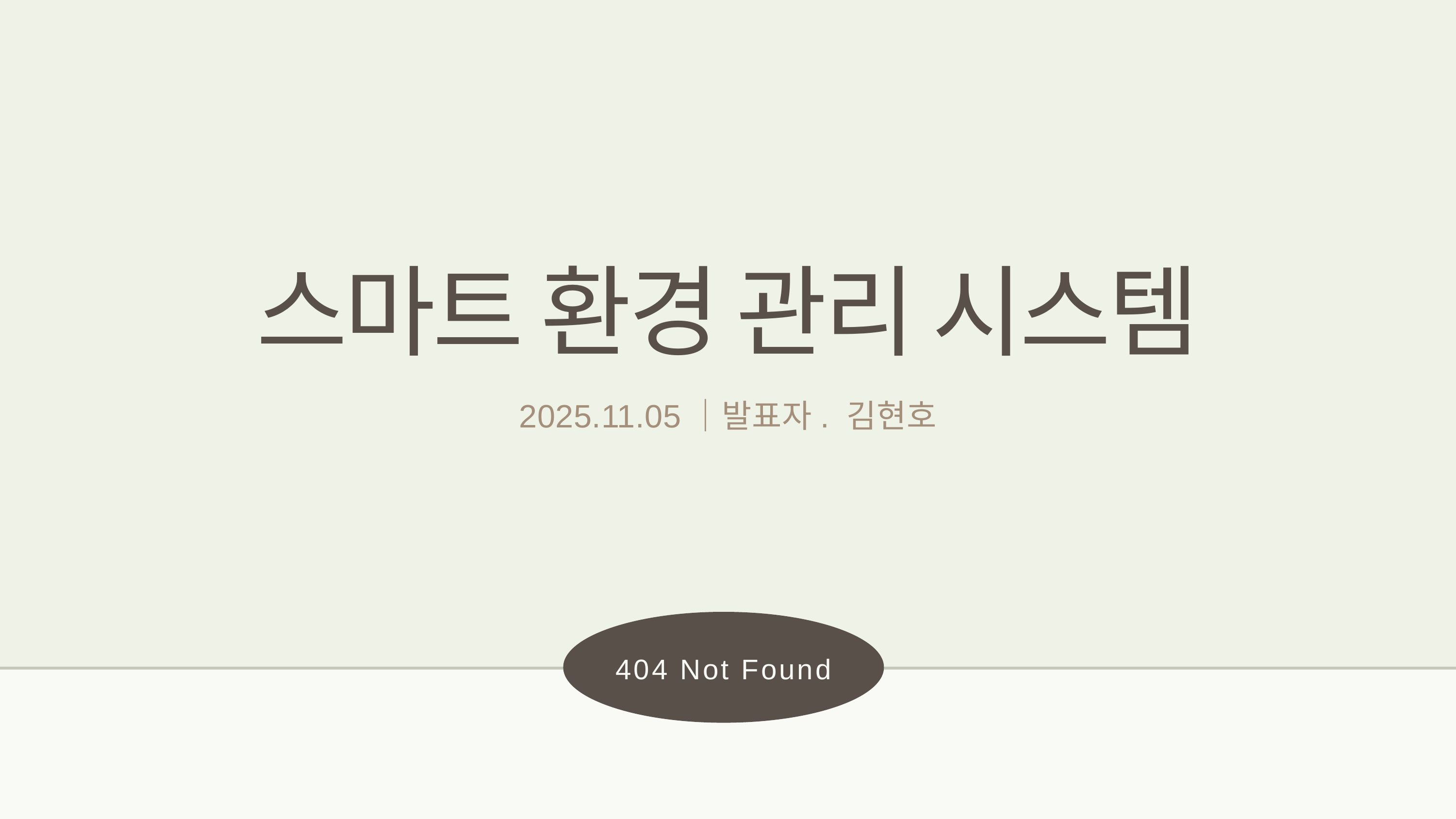

스마트 환경 관리 시스템
2025.11.05｜발표자. 김현호

404 Not Found